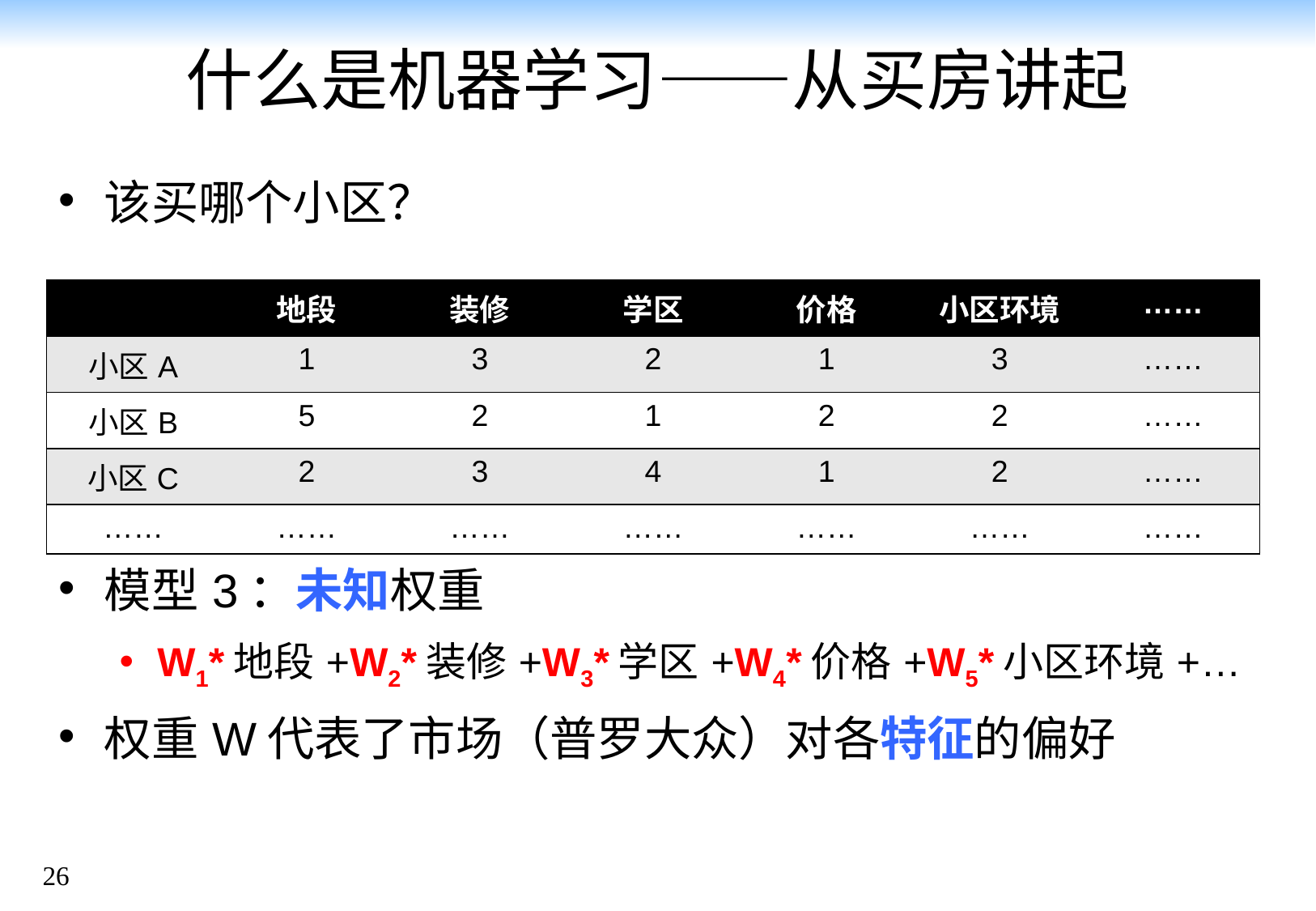

# 什么是机器学习——从买房讲起
该买哪个小区？

模型3：未知权重
W1*地段+W2*装修+W3*学区+W4*价格+W5*小区环境+…
权重W代表了市场（普罗大众）对各特征的偏好

|  | 地段 | 装修 | 学区 | 价格 | 小区环境 | …… |
| --- | --- | --- | --- | --- | --- | --- |
| 小区A | 1 | 3 | 2 | 1 | 3 | …… |
| 小区B | 5 | 2 | 1 | 2 | 2 | …… |
| 小区C | 2 | 3 | 4 | 1 | 2 | …… |
| …… | …… | …… | …… | …… | …… | …… |